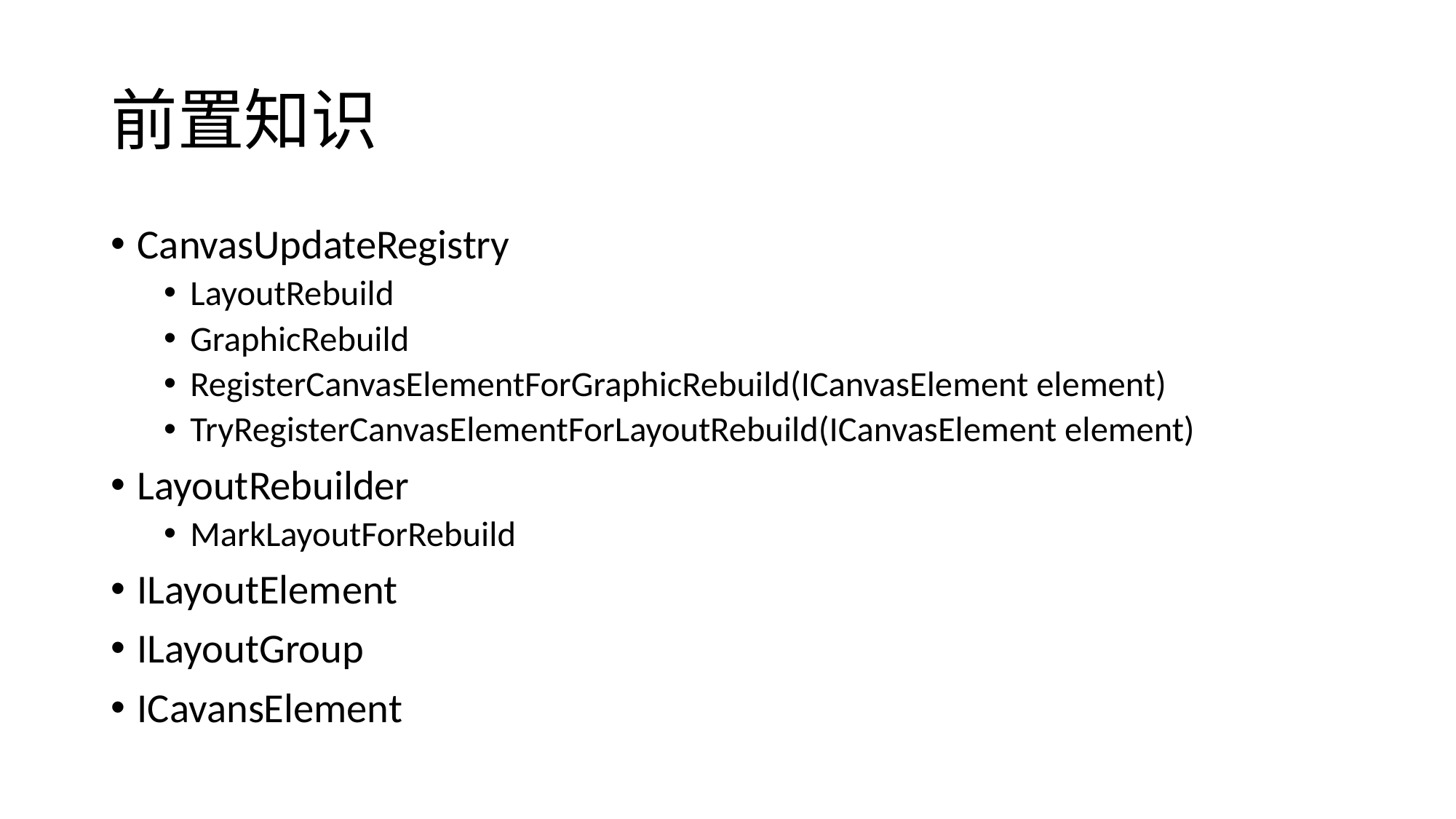

# 前置知识
CanvasUpdateRegistry
LayoutRebuild
GraphicRebuild
RegisterCanvasElementForGraphicRebuild(ICanvasElement element)
TryRegisterCanvasElementForLayoutRebuild(ICanvasElement element)
LayoutRebuilder
MarkLayoutForRebuild
ILayoutElement
ILayoutGroup
ICavansElement